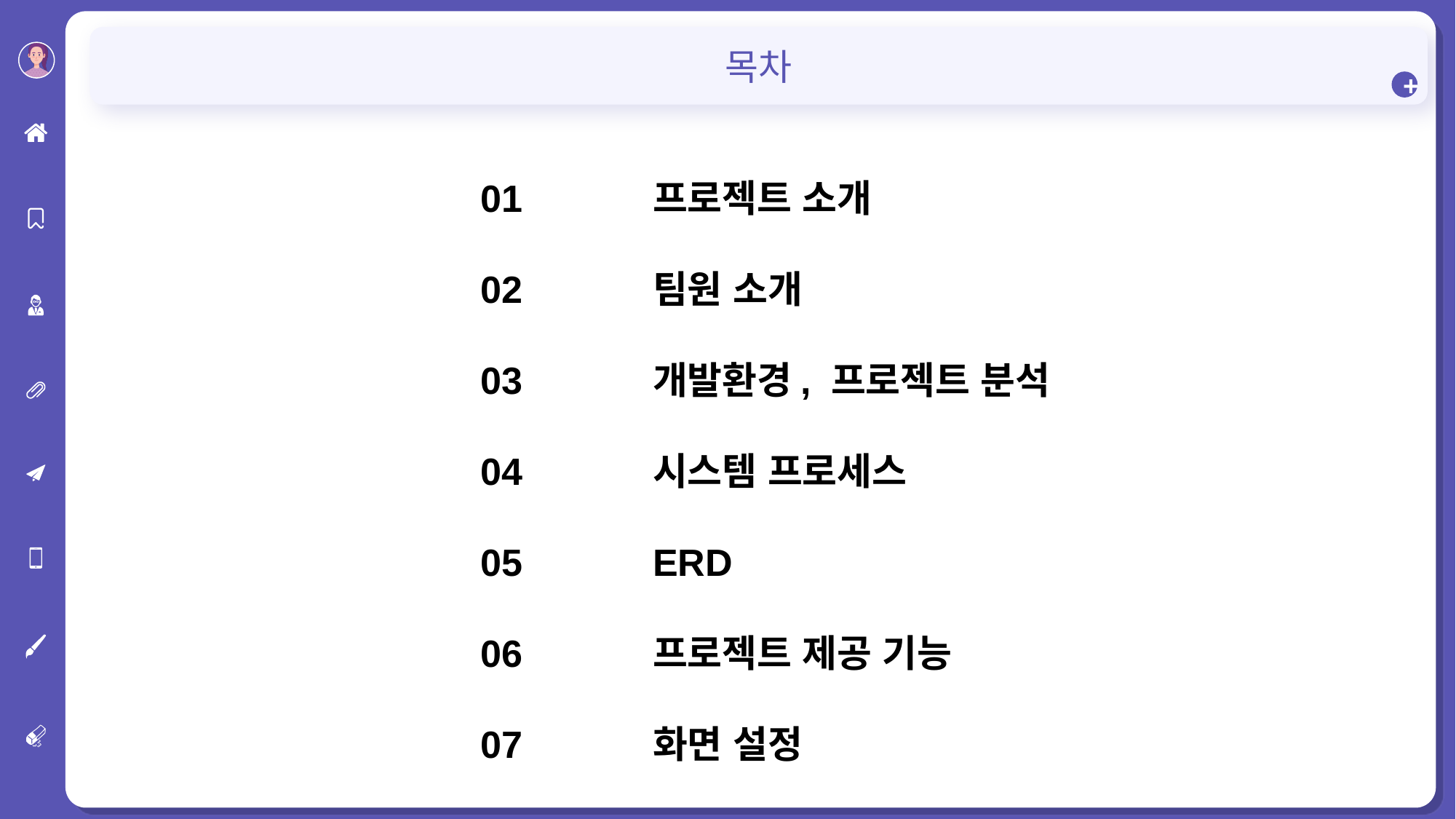

목차

+
프로젝트 소개
팀원 소개
개발환경, 프로젝트 분석
시스템 프로세스
ERD
프로젝트 제공 기능
화면 설정

01
02
03
04
05
06
07